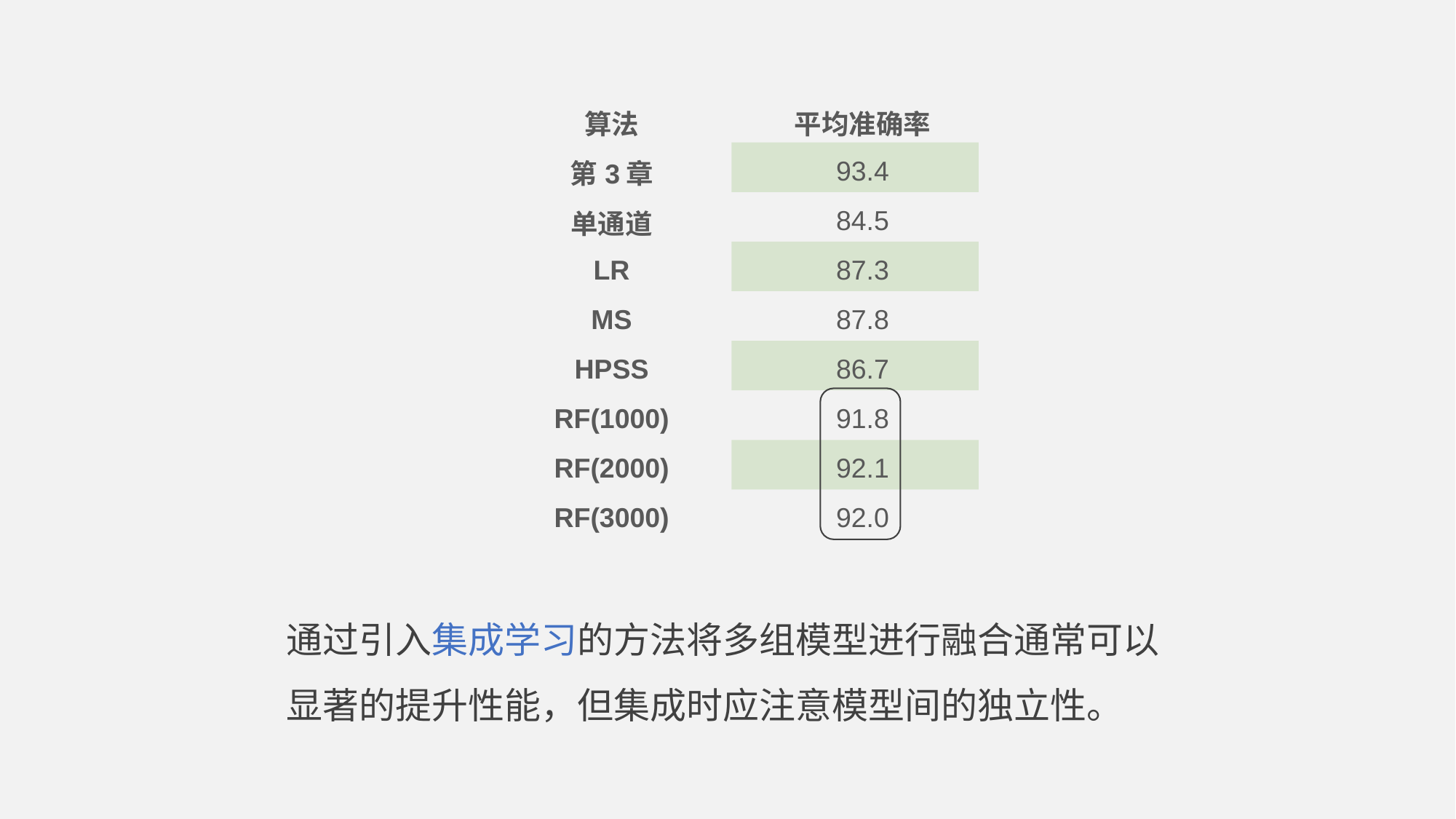

| 算法 | 平均准确率 |
| --- | --- |
| 第3章 | 93.4 |
| 单通道 | 84.5 |
| LR | 87.3 |
| MS | 87.8 |
| HPSS | 86.7 |
| RF(1000) | 91.8 |
| RF(2000) | 92.1 |
| RF(3000) | 92.0 |

通过引入集成学习的方法将多组模型进行融合通常可以显著的提升性能，但集成时应注意模型间的独立性。